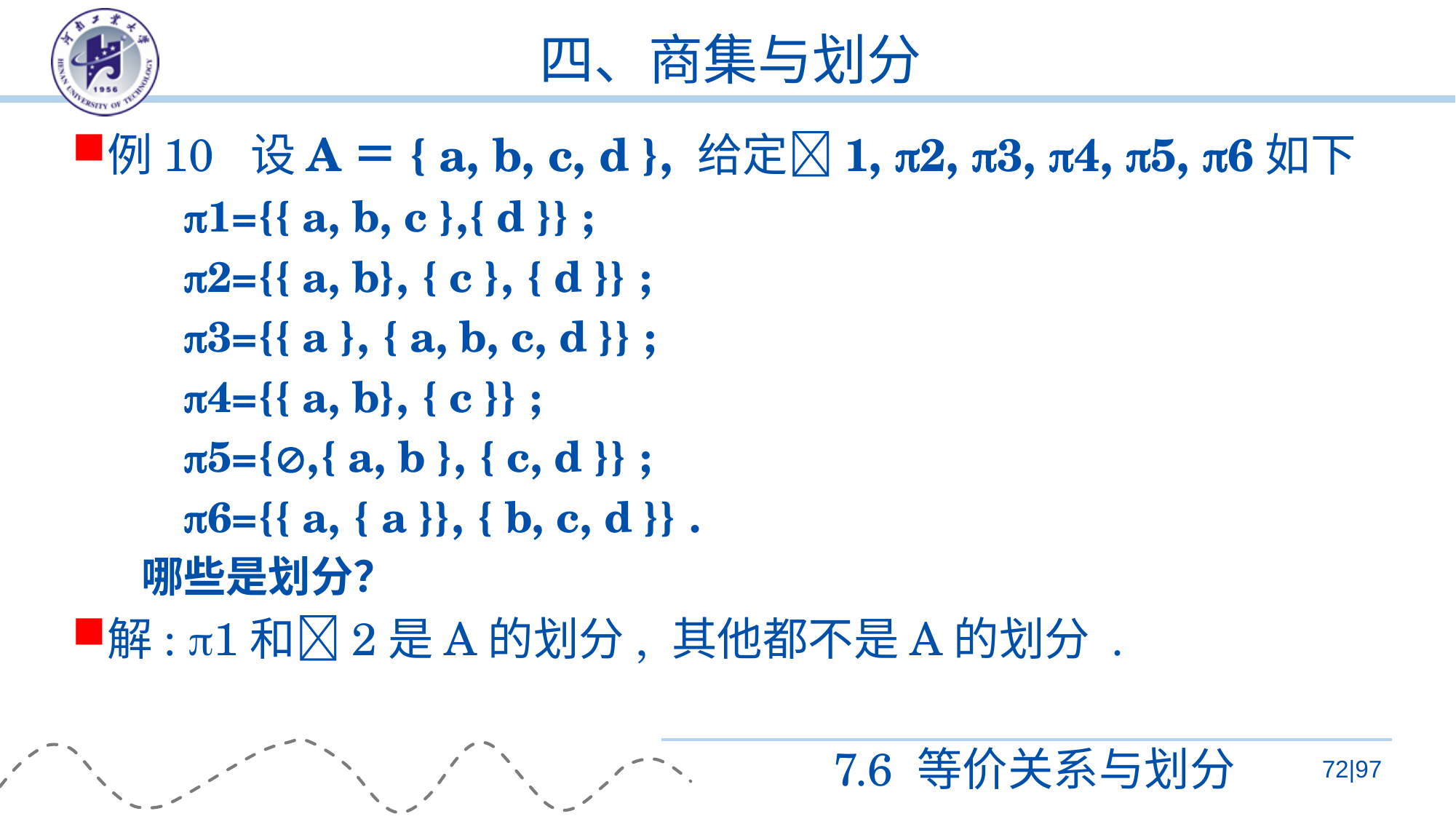

# 四、商集与划分
例10  设A＝{ a, b, c, d }, 给定π1, π2, π3, π4, π5, π6如下
π1={{ a, b, c },{ d }} ;
π2={{ a, b}, { c }, { d }} ;
π3={{ a }, { a, b, c, d }} ;
π4={{ a, b}, { c }} ;
π5={∅,{ a, b }, { c, d }} ;
π6={{ a, { a }}, { b, c, d }} .
哪些是划分？
解: π1和π2是A的划分, 其他都不是A的划分 .
7.6 等价关系与划分
72|97